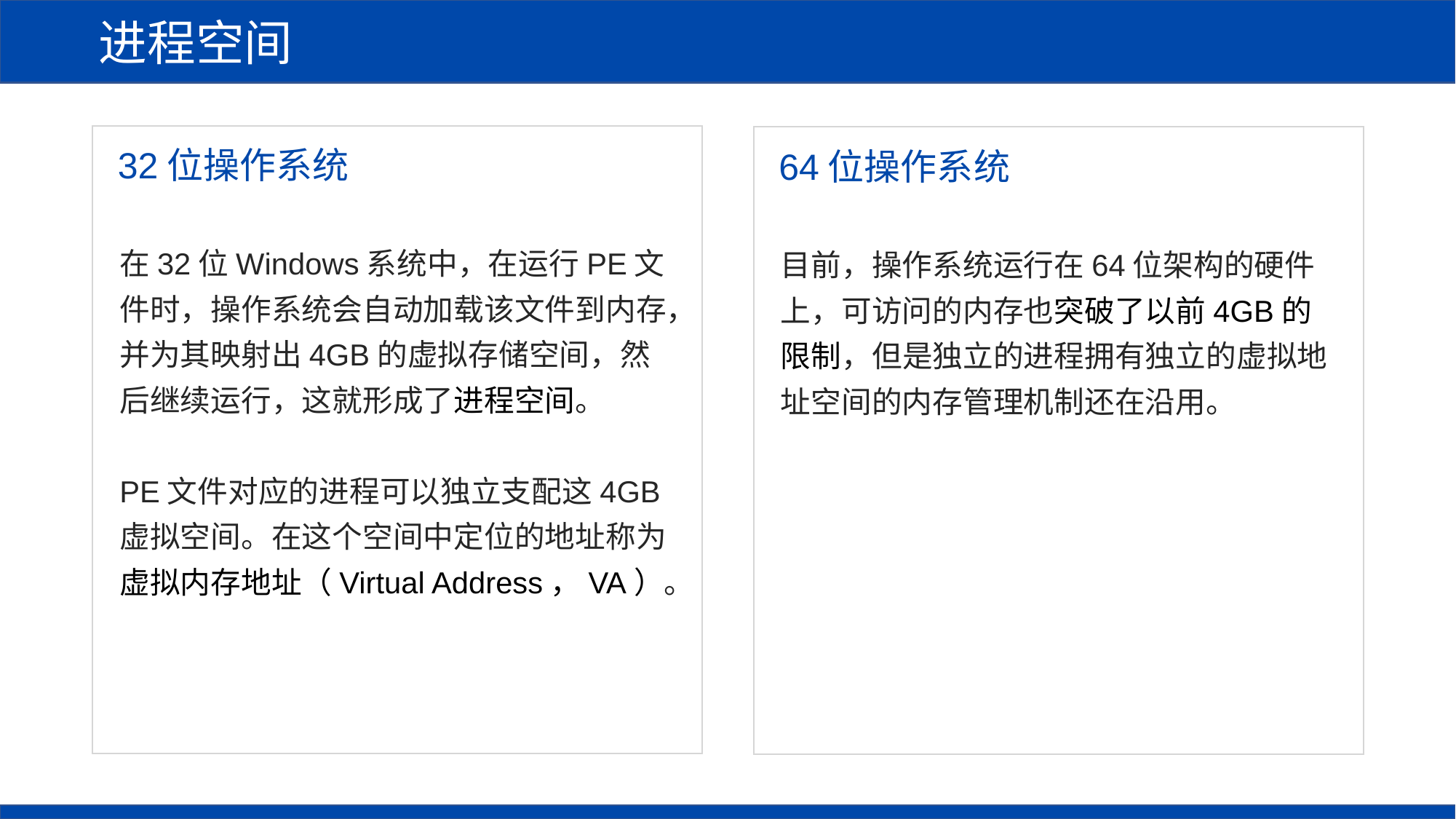

进程空间

32位操作系统
64位操作系统
在32位Windows系统中，在运行PE文件时，操作系统会自动加载该文件到内存，并为其映射出4GB的虚拟存储空间，然后继续运行，这就形成了进程空间。

PE文件对应的进程可以独立支配这4GB虚拟空间。在这个空间中定位的地址称为虚拟内存地址（Virtual Address，VA）。
目前，操作系统运行在64位架构的硬件上，可访问的内存也突破了以前4GB的限制，但是独立的进程拥有独立的虚拟地址空间的内存管理机制还在沿用。